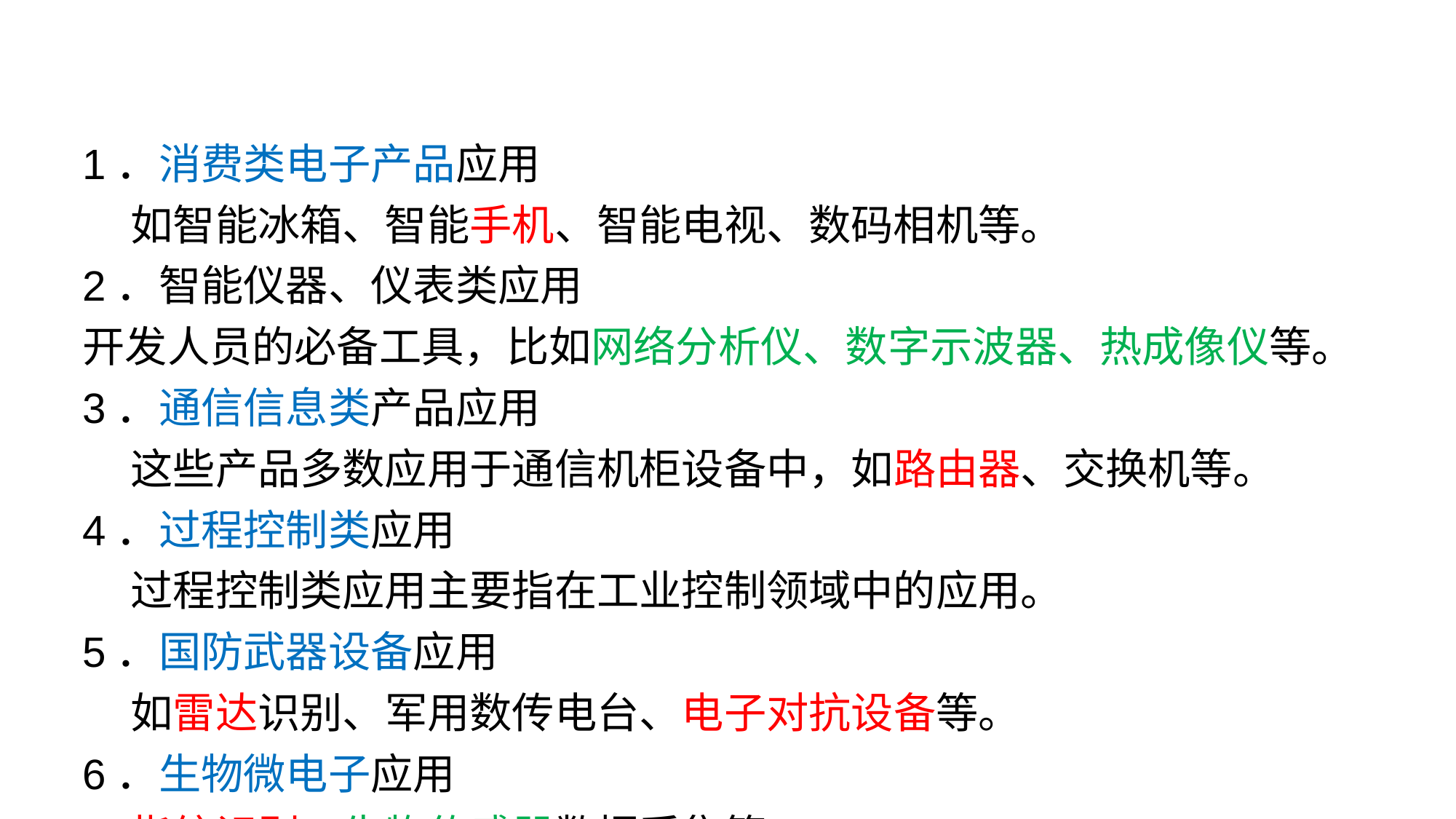

#
1．消费类电子产品应用
    如智能冰箱、智能手机、智能电视、数码相机等。
2．智能仪器、仪表类应用
开发人员的必备工具，比如网络分析仪、数字示波器、热成像仪等。
3．通信信息类产品应用
    这些产品多数应用于通信机柜设备中，如路由器、交换机等。
4．过程控制类应用
    过程控制类应用主要指在工业控制领域中的应用。
5．国防武器设备应用
    如雷达识别、军用数传电台、电子对抗设备等。
6．生物微电子应用
    指纹识别、生物传感器数据采集等。